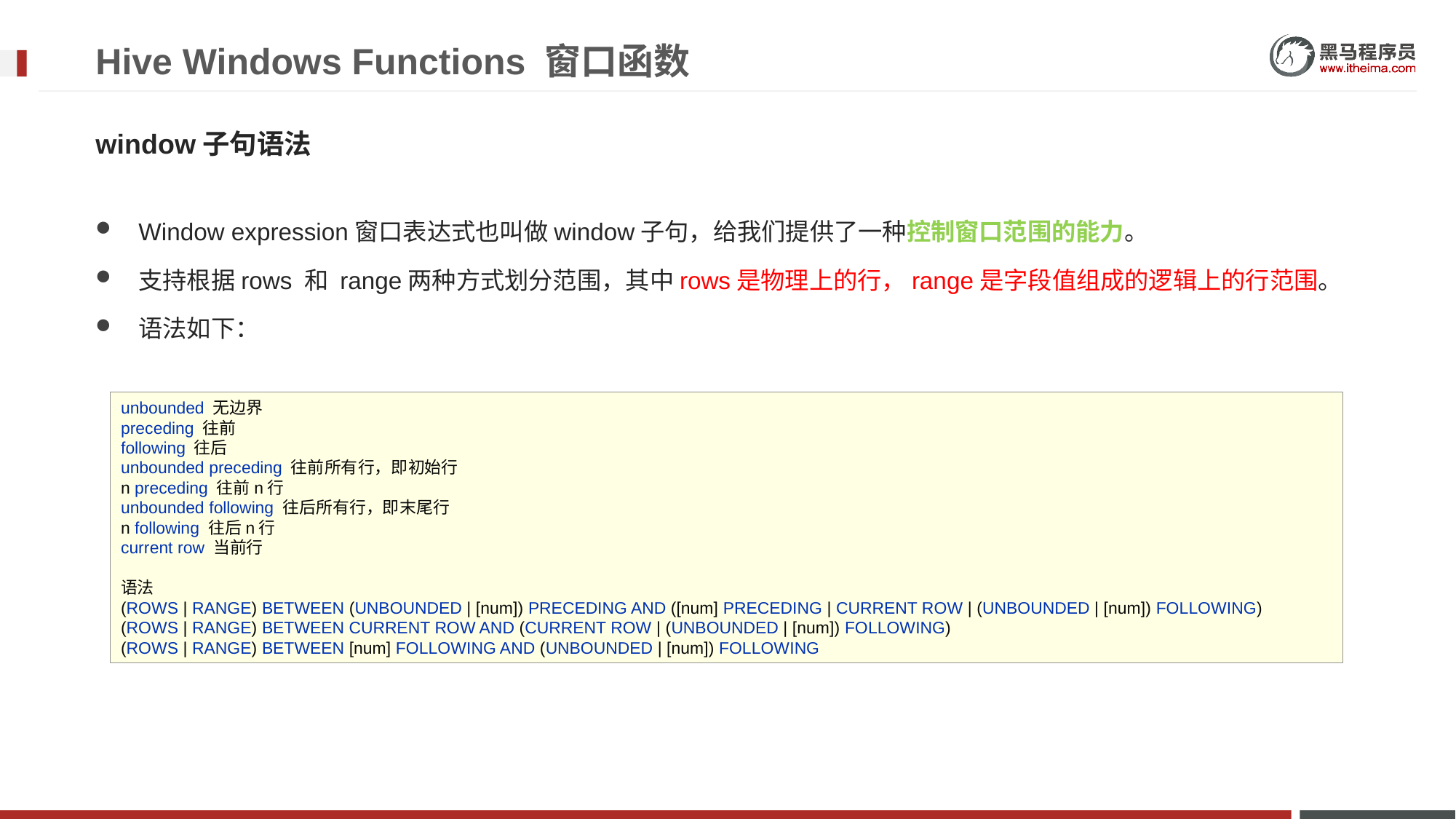

# Hive Windows Functions 窗口函数
window子句语法
Window expression窗口表达式也叫做window子句，给我们提供了一种控制窗口范围的能力。
支持根据rows 和 range两种方式划分范围，其中rows是物理上的行，range是字段值组成的逻辑上的行范围。
语法如下：

unbounded 无边界
preceding 往前
following 往后
unbounded preceding 往前所有行，即初始行
n preceding 往前n行
unbounded following 往后所有行，即末尾行
n following 往后n行
current row 当前行
语法
(ROWS | RANGE) BETWEEN (UNBOUNDED | [num]) PRECEDING AND ([num] PRECEDING | CURRENT ROW | (UNBOUNDED | [num]) FOLLOWING)
(ROWS | RANGE) BETWEEN CURRENT ROW AND (CURRENT ROW | (UNBOUNDED | [num]) FOLLOWING)
(ROWS | RANGE) BETWEEN [num] FOLLOWING AND (UNBOUNDED | [num]) FOLLOWING